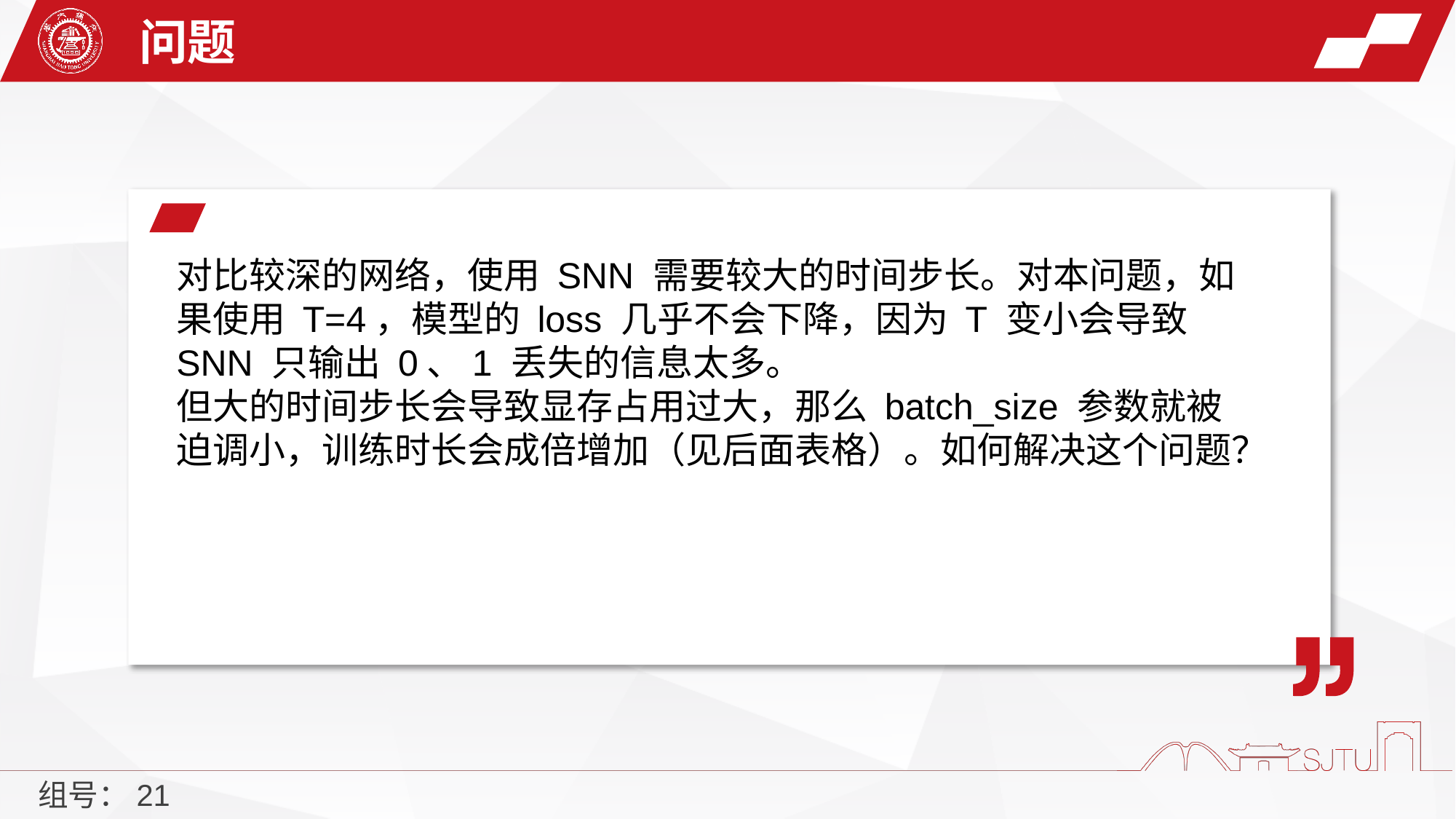

问题

对比较深的网络，使用 SNN 需要较大的时间步长。对本问题，如果使用 T=4，模型的 loss 几乎不会下降，因为 T 变小会导致 SNN 只输出 0、1 丢失的信息太多。
但大的时间步长会导致显存占用过大，那么 batch_size 参数就被迫调小，训练时长会成倍增加（见后面表格）。如何解决这个问题？

组号：21